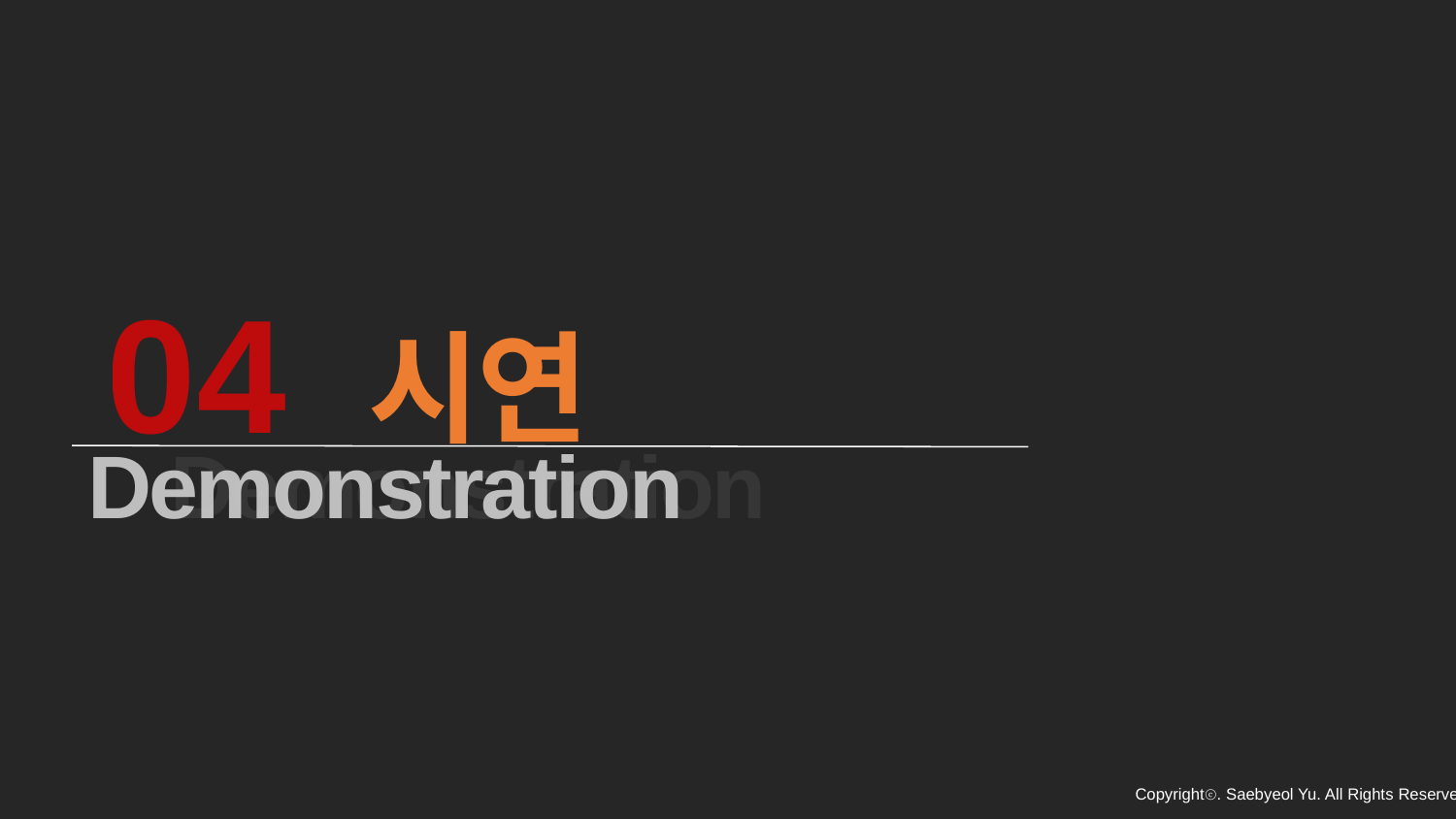

04 시연
Demonstration
Demonstration
Copyrightⓒ. Saebyeol Yu. All Rights Reserved.